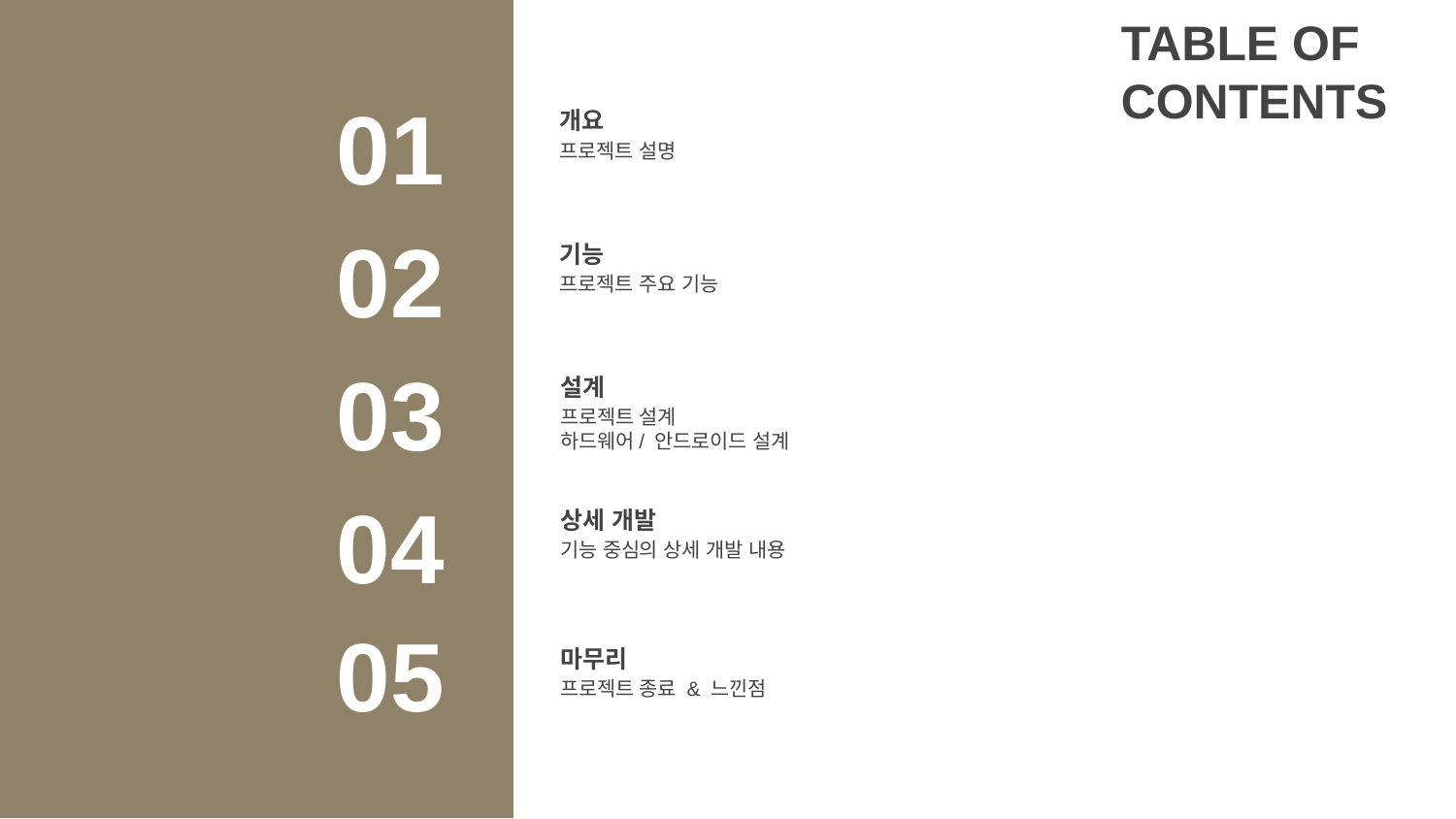

TABLE OF CONTENTS
# 개요
01
프로젝트 설명

기능
02
프로젝트 주요 기능
설계
03
프로젝트 설계
하드웨어/ 안드로이드 설계
상세 개발
04
기능 중심의 상세 개발 내용
마무리
05
프로젝트 종료 & 느낀점